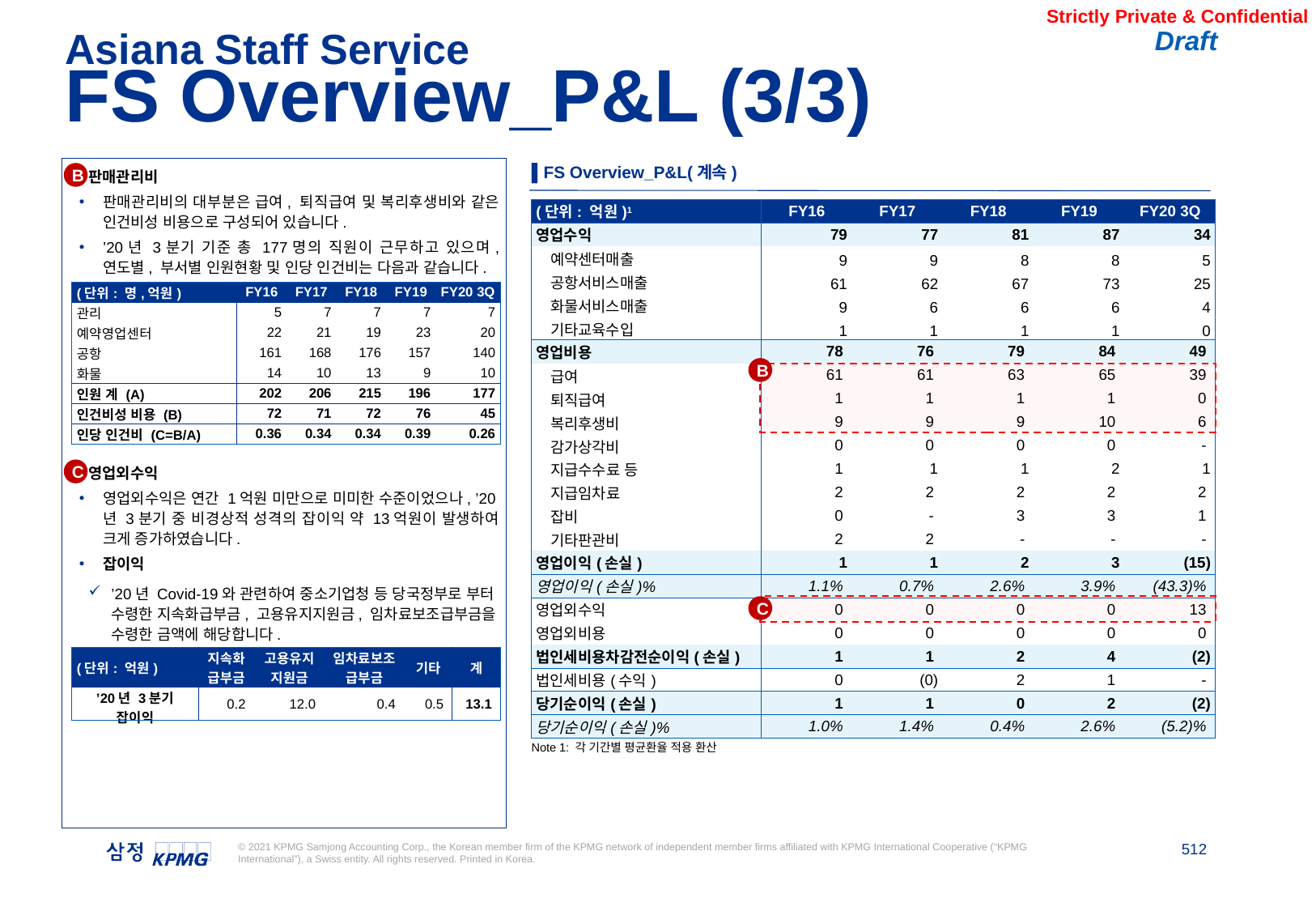

Asiana Staff Service
FS Overview_P&L (3/3)
▌FS Overview_P&L(계속)

판매관리비
판매관리비의 대부분은 급여, 퇴직급여 및 복리후생비와 같은 인건비성 비용으로 구성되어 있습니다.
’20년 3분기 기준 총 177명의 직원이 근무하고 있으며, 연도별, 부서별 인원현황 및 인당 인건비는 다음과 같습니다.

영업외수익
영업외수익은 연간 1억원 미만으로 미미한 수준이었으나, ’20년 3분기 중 비경상적 성격의 잡이익 약 13억원이 발생하여 크게 증가하였습니다.
잡이익
’20년 Covid-19와 관련하여 중소기업청 등 당국정부로 부터 수령한 지속화급부금, 고용유지지원금, 임차료보조급부금을 수령한 금액에 해당합니다.

B
| (단위: 억원)1 | FY16 | FY17 | FY18 | FY19 | FY20 3Q |
| --- | --- | --- | --- | --- | --- |
| 영업수익 | 79 | 77 | 81 | 87 | 34 |
| 예약센터매출 | 9 | 9 | 8 | 8 | 5 |
| 공항서비스매출 | 61 | 62 | 67 | 73 | 25 |
| 화물서비스매출 | 9 | 6 | 6 | 6 | 4 |
| 기타교육수입 | 1 | 1 | 1 | 1 | 0 |
| 영업비용 | 78 | 76 | 79 | 84 | 49 |
| 급여 | 61 | 61 | 63 | 65 | 39 |
| 퇴직급여 | 1 | 1 | 1 | 1 | 0 |
| 복리후생비 | 9 | 9 | 9 | 10 | 6 |
| 감가상각비 | 0 | 0 | 0 | 0 | - |
| 지급수수료 등 | 1 | 1 | 1 | 2 | 1 |
| 지급임차료 | 2 | 2 | 2 | 2 | 2 |
| 잡비 | 0 | - | 3 | 3 | 1 |
| 기타판관비 | 2 | 2 | - | - | - |
| 영업이익(손실) | 1 | 1 | 2 | 3 | (15) |
| 영업이익(손실)% | 1.1% | 0.7% | 2.6% | 3.9% | (43.3)% |
| 영업외수익 | 0 | 0 | 0 | 0 | 13 |
| 영업외비용 | 0 | 0 | 0 | 0 | 0 |
| 법인세비용차감전순이익(손실) | 1 | 1 | 2 | 4 | (2) |
| 법인세비용(수익) | 0 | (0) | 2 | 1 | - |
| 당기순이익(손실) | 1 | 1 | 0 | 2 | (2) |
| 당기순이익(손실)% | 1.0% | 1.4% | 0.4% | 2.6% | (5.2)% |
| (단위: 명,억원) | FY16 | FY17 | FY18 | FY19 | FY20 3Q |
| --- | --- | --- | --- | --- | --- |
| 관리 | 5 | 7 | 7 | 7 | 7 |
| 예약영업센터 | 22 | 21 | 19 | 23 | 20 |
| 공항 | 161 | 168 | 176 | 157 | 140 |
| 화물 | 14 | 10 | 13 | 9 | 10 |
| 인원 계 (A) | 202 | 206 | 215 | 196 | 177 |
| 인건비성 비용 (B) | 72 | 71 | 72 | 76 | 45 |
| 인당 인건비 (C=B/A) | 0.36 | 0.34 | 0.34 | 0.39 | 0.26 |
B

C
C

| (단위: 억원) | 지속화 급부금 | 고용유지 지원금 | 임차료보조 급부금 | 기타 | 계 |
| --- | --- | --- | --- | --- | --- |
| ’20년 3분기 잡이익 | 0.2 | 12.0 | 0.4 | 0.5 | 13.1 |
Note 1: 각 기간별 평균환율 적용 환산